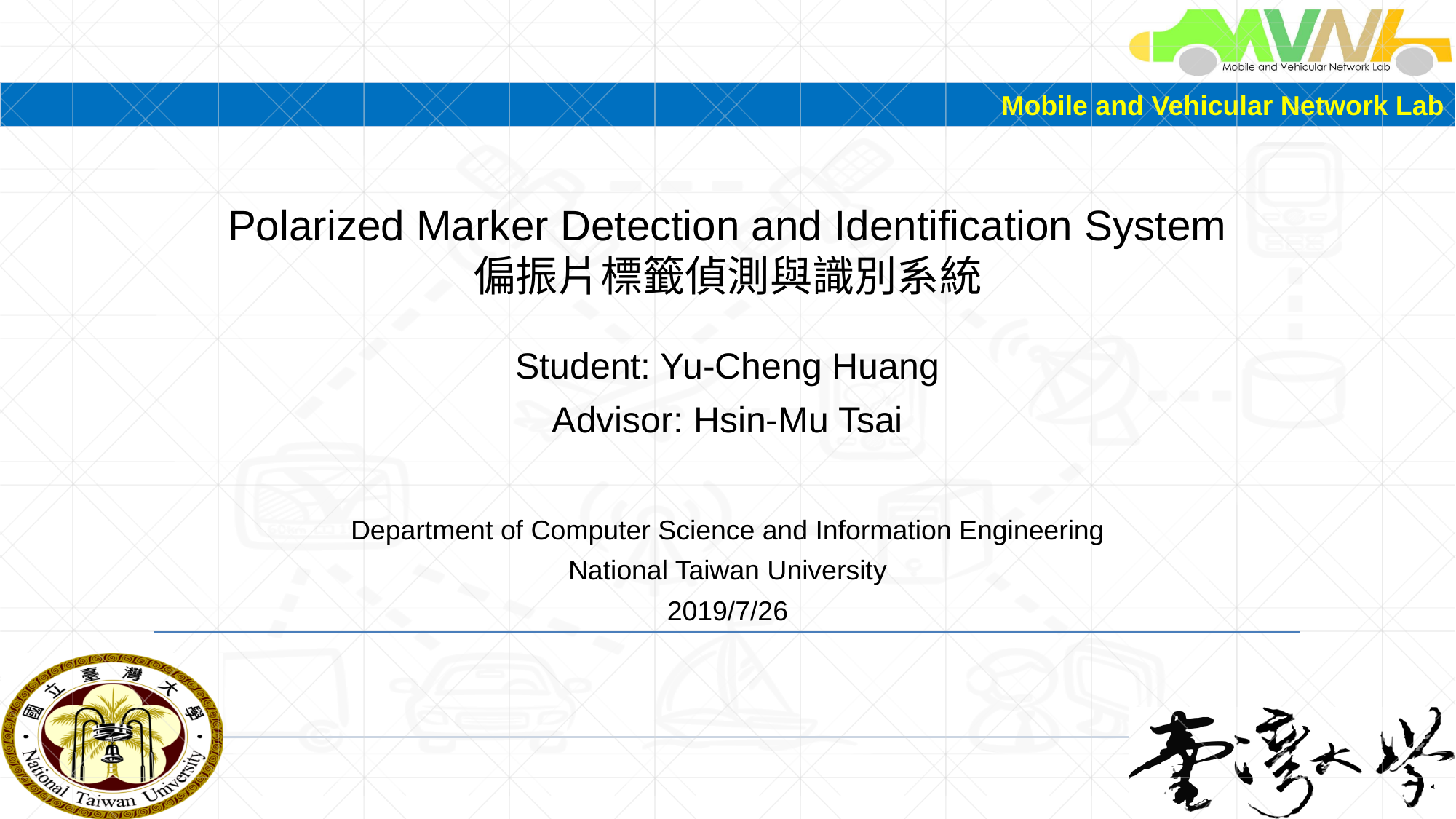

# Polarized Marker Detection and Identification System 偏振片標籤偵測與識別系統
Student: Yu-Cheng Huang
Advisor: Hsin-Mu Tsai
Department of Computer Science and Information Engineering
National Taiwan University
2019/7/26

1